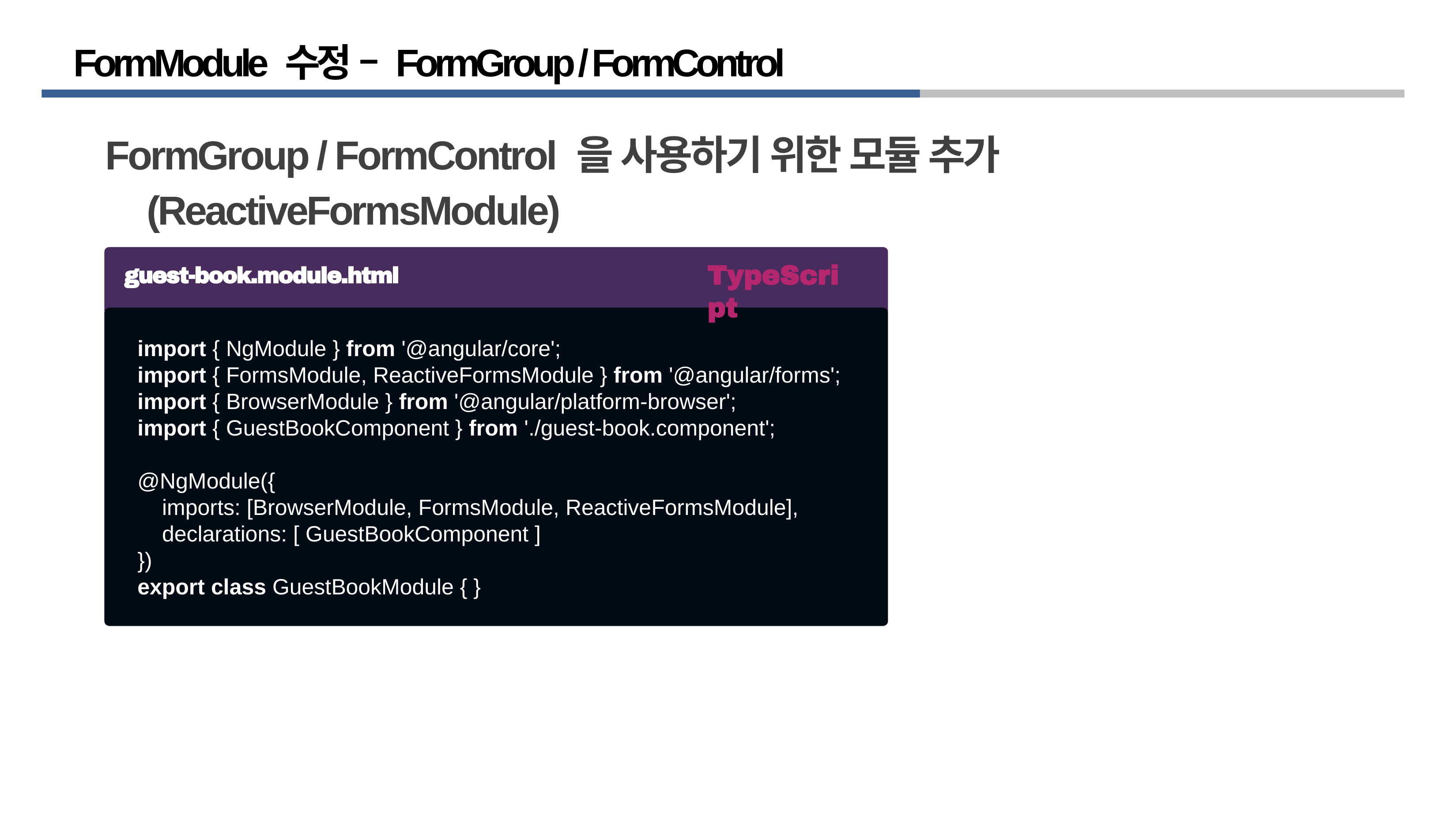

# FormModule 수정 – FormGroup / FormControl
FormGroup / FormControl 을 사용하기 위한 모듈 추가 (ReactiveFormsModule)

TypeScript
guest-book.module.html
import { NgModule } from '@angular/core';
import { FormsModule, ReactiveFormsModule } from '@angular/forms';
import { BrowserModule } from '@angular/platform-browser';
import { GuestBookComponent } from './guest-book.component';
@NgModule({
    imports: [BrowserModule, FormsModule, ReactiveFormsModule],
    declarations: [ GuestBookComponent ]
})
export class GuestBookModule { }